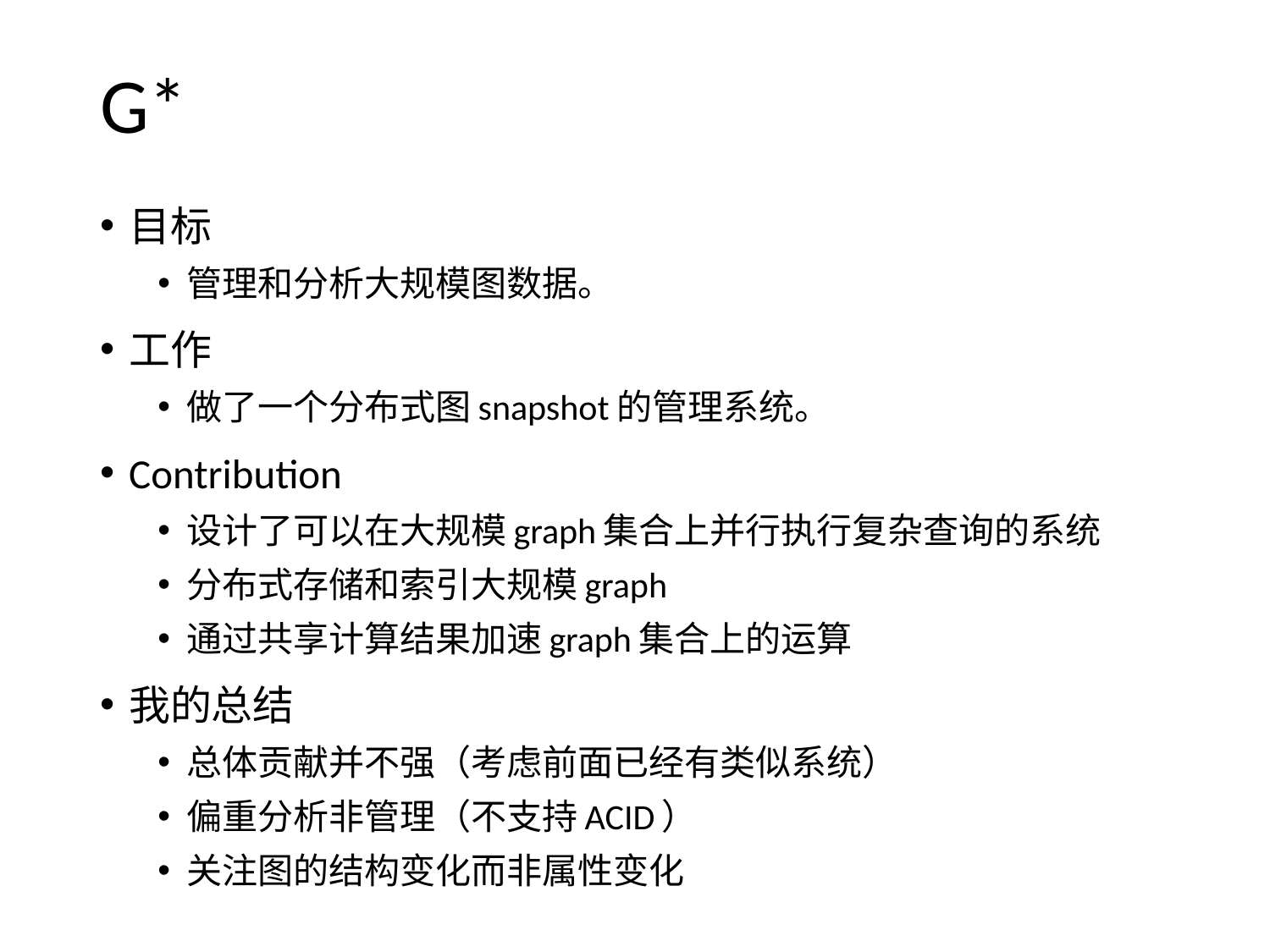

# G*
目标
管理和分析大规模图数据。
工作
做了一个分布式图snapshot的管理系统。
Contribution
设计了可以在大规模graph集合上并行执行复杂查询的系统
分布式存储和索引大规模graph
通过共享计算结果加速graph集合上的运算
我的总结
总体贡献并不强（考虑前面已经有类似系统）
偏重分析非管理（不支持ACID）
关注图的结构变化而非属性变化